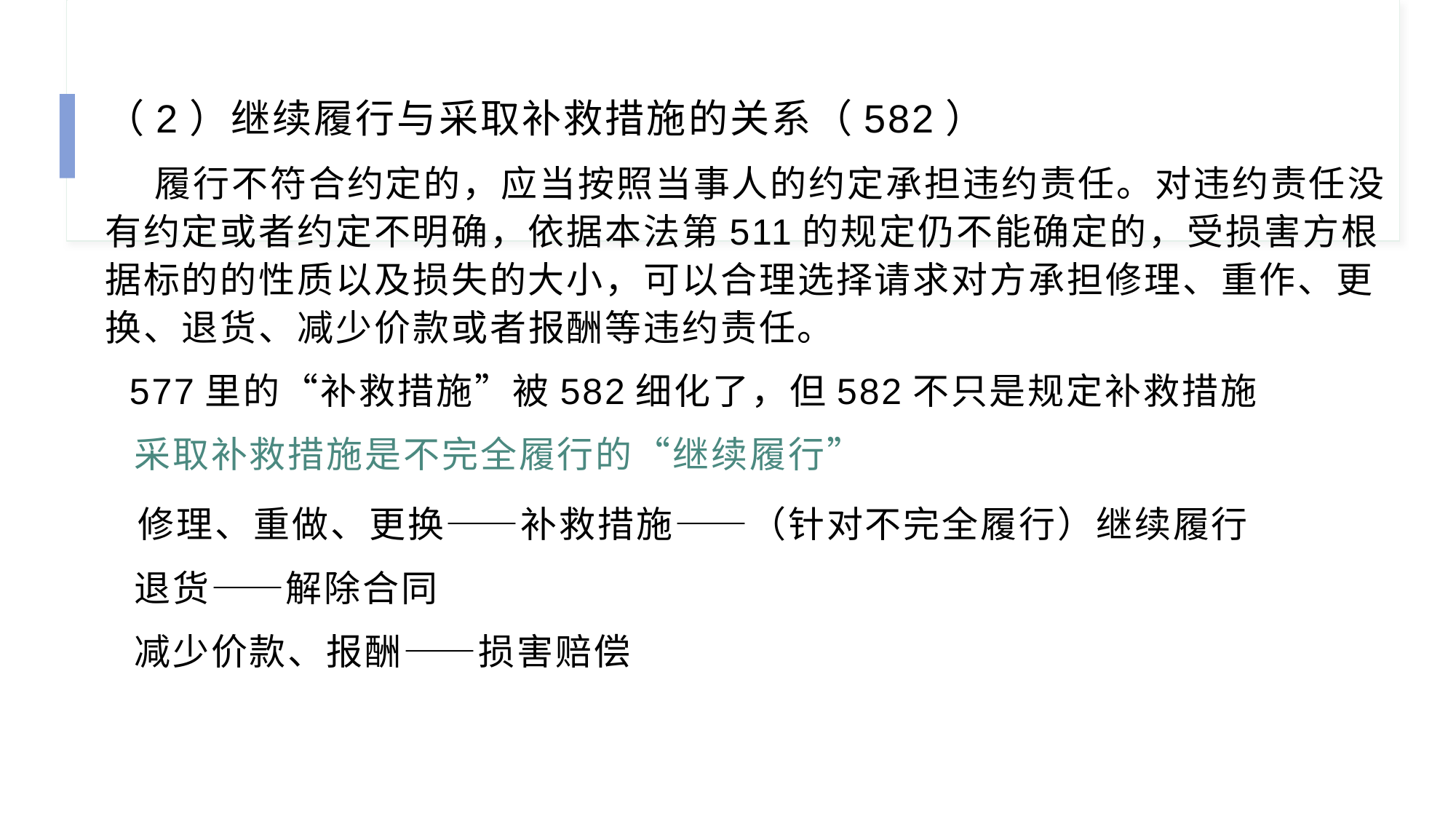

（2）继续履行与采取补救措施的关系（582）
    履行不符合约定的，应当按照当事人的约定承担违约责任。对违约责任没有约定或者约定不明确，依据本法第511的规定仍不能确定的，受损害方根据标的的性质以及损失的大小，可以合理选择请求对方承担修理、重作、更换、退货、减少价款或者报酬等违约责任。
  577里的“补救措施”被582细化了，但582不只是规定补救措施
  采取补救措施是不完全履行的“继续履行”
  修理、重做、更换——补救措施——（针对不完全履行）继续履行
  退货——解除合同
  减少价款、报酬——损害赔偿